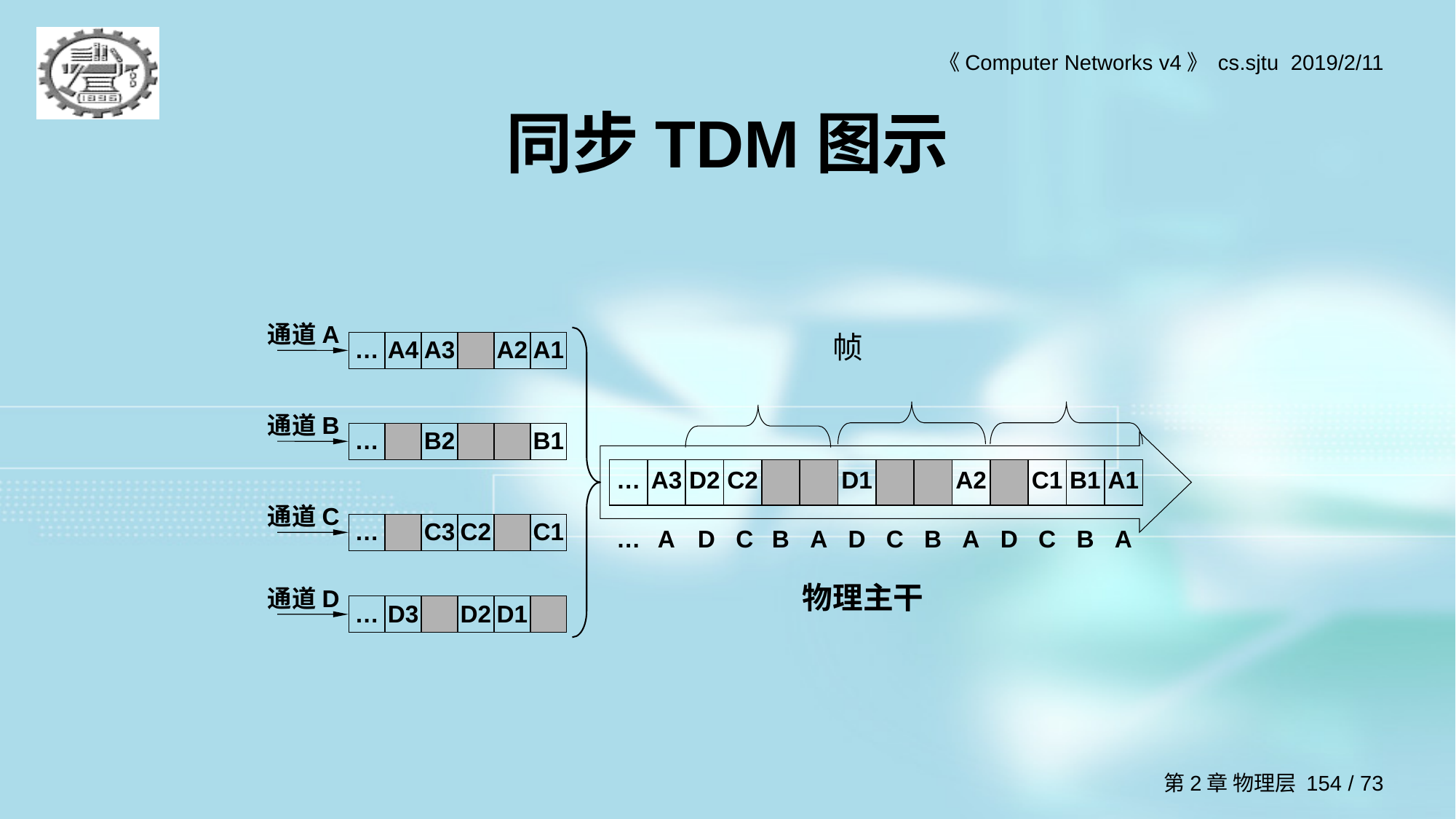

# 同步TDM图示
通道A
帧

| … | A4 | A3 |  | A2 | A1 |
| --- | --- | --- | --- | --- | --- |

通道B
| … |  | B2 |  |  | B1 |
| --- | --- | --- | --- | --- | --- |

| … | A3 | D2 | C2 |  |  | D1 |  |  | A2 |  | C1 | B1 | A1 |
| --- | --- | --- | --- | --- | --- | --- | --- | --- | --- | --- | --- | --- | --- |
通道C
| … |  | C3 | C2 |  | C1 |
| --- | --- | --- | --- | --- | --- |
| … | A | D | C | B | A | D | C | B | A | D | C | B | A |
| --- | --- | --- | --- | --- | --- | --- | --- | --- | --- | --- | --- | --- | --- |

物理主干
通道D
| … | D3 |  | D2 | D1 |  |
| --- | --- | --- | --- | --- | --- |